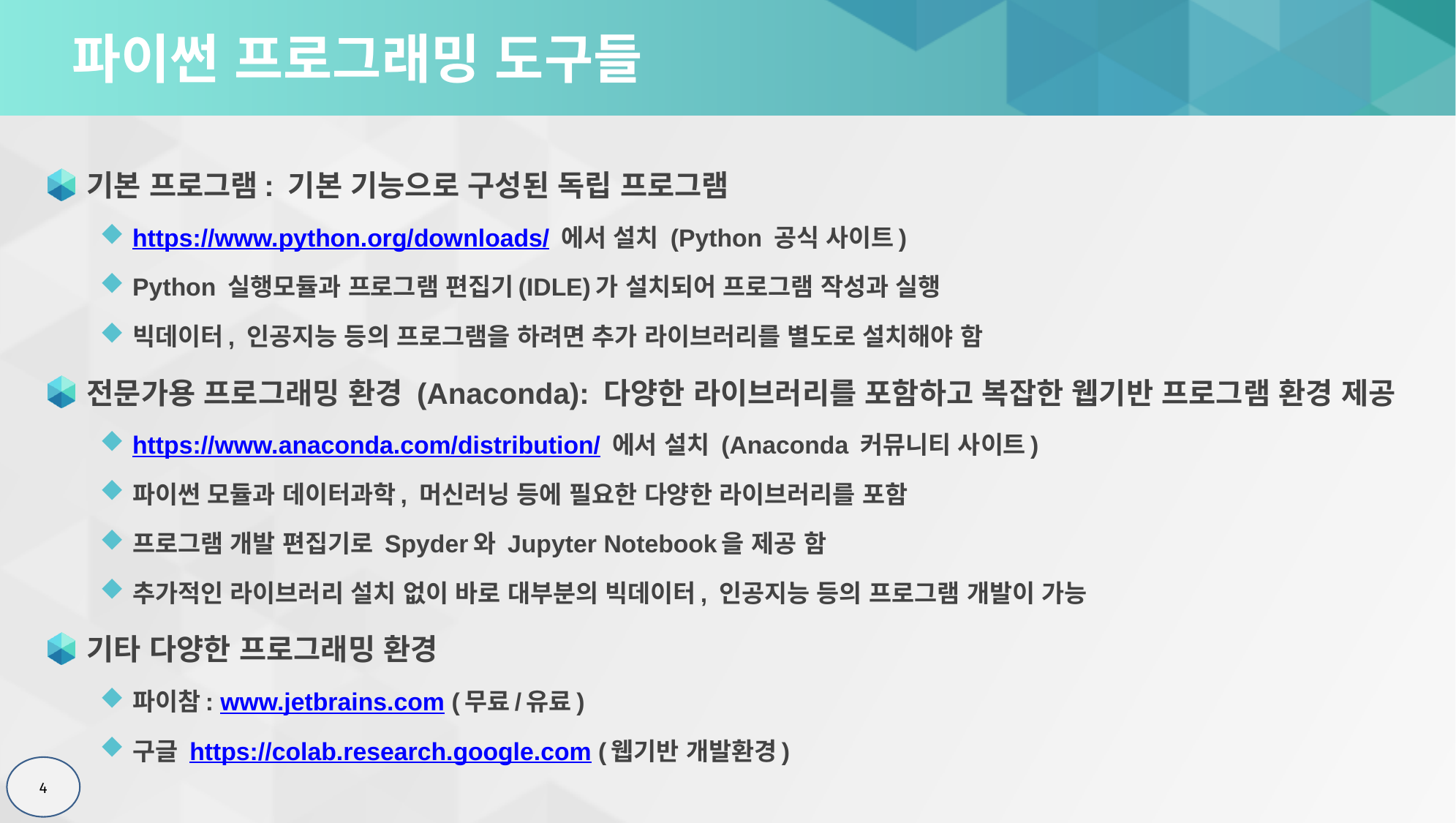

# 파이썬 프로그래밍 도구들
기본 프로그램: 기본 기능으로 구성된 독립 프로그램
https://www.python.org/downloads/ 에서 설치 (Python 공식 사이트)
Python 실행모듈과 프로그램 편집기(IDLE)가 설치되어 프로그램 작성과 실행
빅데이터, 인공지능 등의 프로그램을 하려면 추가 라이브러리를 별도로 설치해야 함
전문가용 프로그래밍 환경 (Anaconda): 다양한 라이브러리를 포함하고 복잡한 웹기반 프로그램 환경 제공
https://www.anaconda.com/distribution/ 에서 설치 (Anaconda 커뮤니티 사이트)
파이썬 모듈과 데이터과학, 머신러닝 등에 필요한 다양한 라이브러리를 포함
프로그램 개발 편집기로 Spyder와 Jupyter Notebook을 제공 함
추가적인 라이브러리 설치 없이 바로 대부분의 빅데이터, 인공지능 등의 프로그램 개발이 가능
기타 다양한 프로그래밍 환경
파이참: www.jetbrains.com (무료/유료)
구글 https://colab.research.google.com (웹기반 개발환경)